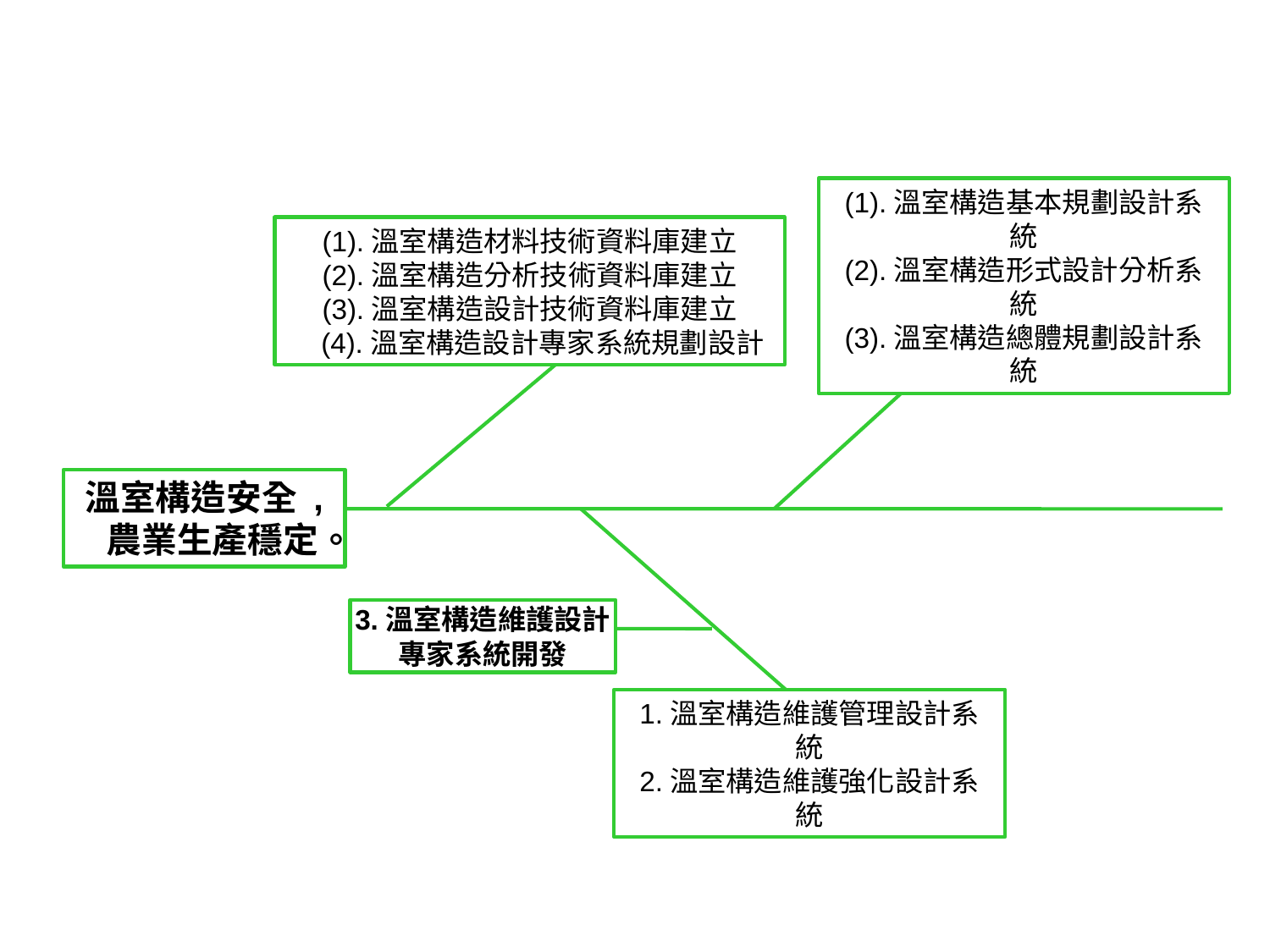

(1).溫室構造材料技術資料庫建立
(2).溫室構造分析技術資料庫建立
(3).溫室構造設計技術資料庫建立
   (4).溫室構造設計專家系統規劃設計
(1).溫室構造基本規劃設計系統
(2).溫室構造形式設計分析系統
(3).溫室構造總體規劃設計系統

溫室構造安全 ,
 農業生產穩定。

3.溫室構造維護設計
專家系統開發

1.溫室構造維護管理設計系統
2.溫室構造維護強化設計系統